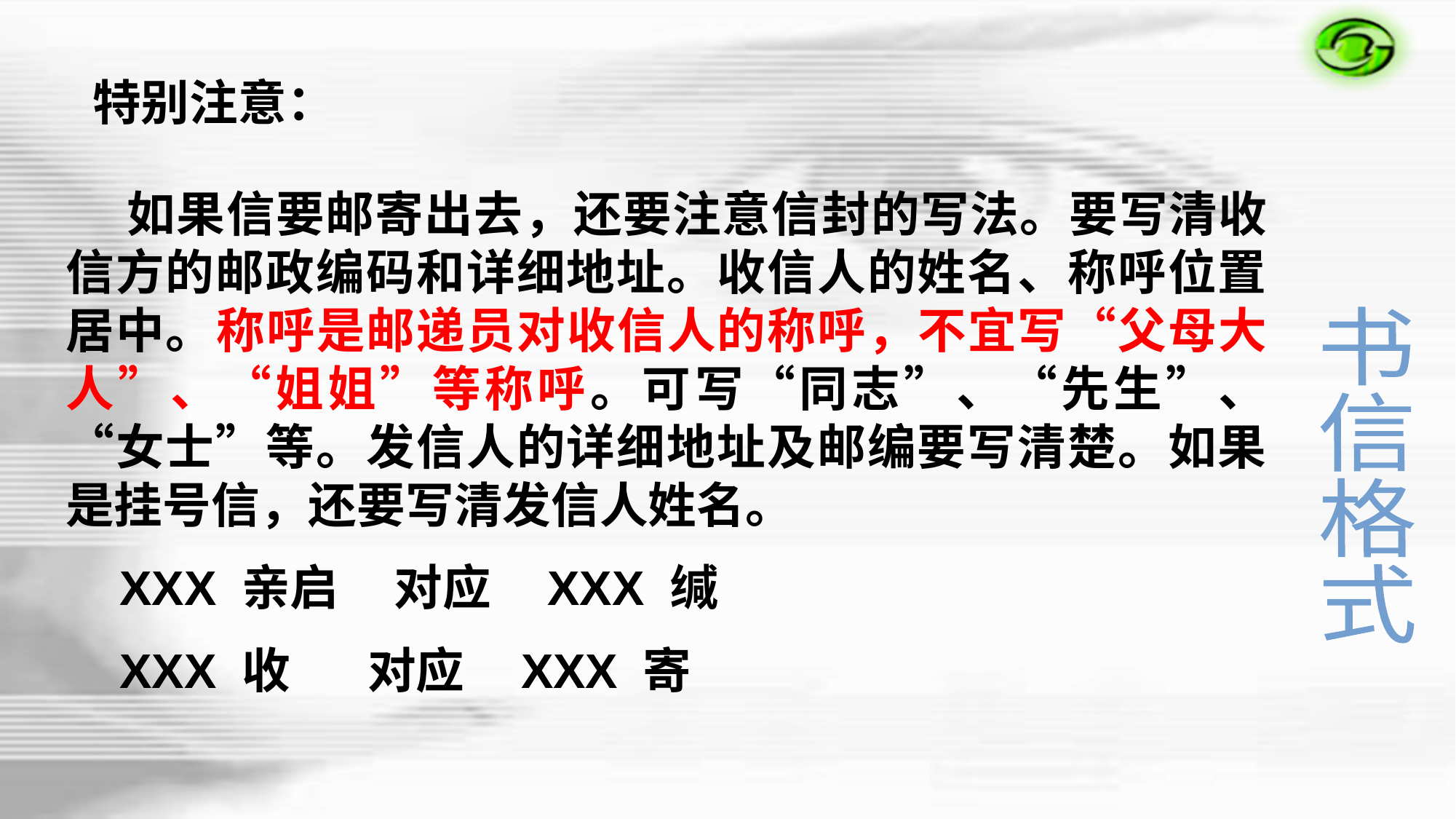

特别注意：
    如果信要邮寄出去，还要注意信封的写法。要写清收信方的邮政编码和详细地址。收信人的姓名、称呼位置居中。称呼是邮递员对收信人的称呼，不宜写“父母大人”、“姐姐”等称呼。可写“同志”、“先生”、“女士”等。发信人的详细地址及邮编要写清楚。如果是挂号信，还要写清发信人姓名。
    XXX 亲启     对应    XXX 缄
    XXX 收       对应    XXX 寄

书
信
格
式